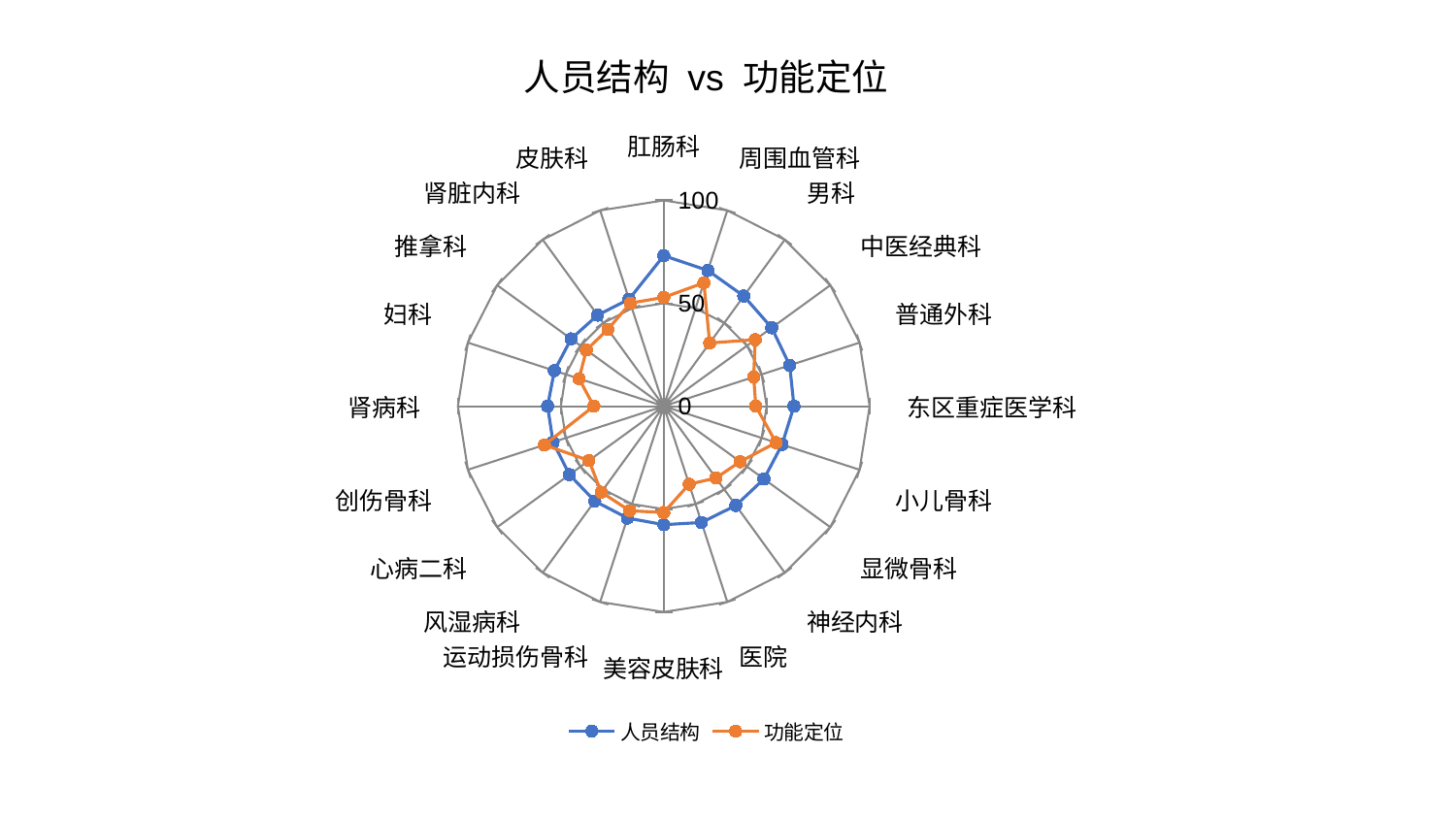

### Chart: 人员结构 vs 功能定位

| Category | 人员结构 | 功能定位 |
|---|---|---|
| 肛肠科 | 73.16209488646255 | 52.874075072012985 |
| 周围血管科 | 69.34223313656102 | 63.02690968870497 |
| 男科 | 66.13944681288646 | 37.96394116760307 |
| 中医经典科 | 64.83374586934163 | 54.945453124747516 |
| 普通外科 | 64.3296137543599 | 45.9543404373395 |
| 东区重症医学科 | 63.2538252690333 | 44.726392401420945 |
| 小儿骨科 | 60.43719806058585 | 57.35150906184948 |
| 显微骨科 | 60.15898087032054 | 45.89168833400835 |
| 神经内科 | 59.6015833141151 | 43.150617905043866 |
| 医院 | 59.40036921923445 | 39.879875163372624 |
| 美容皮肤科 | 57.5849769812338 | 51.65979843274463 |
| 运动损伤骨科 | 57.1562961830663 | 53.43694655899018 |
| 风湿病科 | 57.01987595311706 | 51.663557411682 |
| 心病二科 | 56.6186659529264 | 44.91020989251818 |
| 创伤骨科 | 56.55054191926888 | 60.93393306059356 |
| 肾病科 | 56.41220708142126 | 33.97692413646664 |
| 妇科 | 55.85368341635766 | 43.25739158484869 |
| 推拿科 | 55.64221727924649 | 46.45812090012645 |
| 肾脏内科 | 54.68824370469409 | 46.15496036237031 |
| 皮肤科 | 54.64561992741438 | 52.63278477306559 |
47